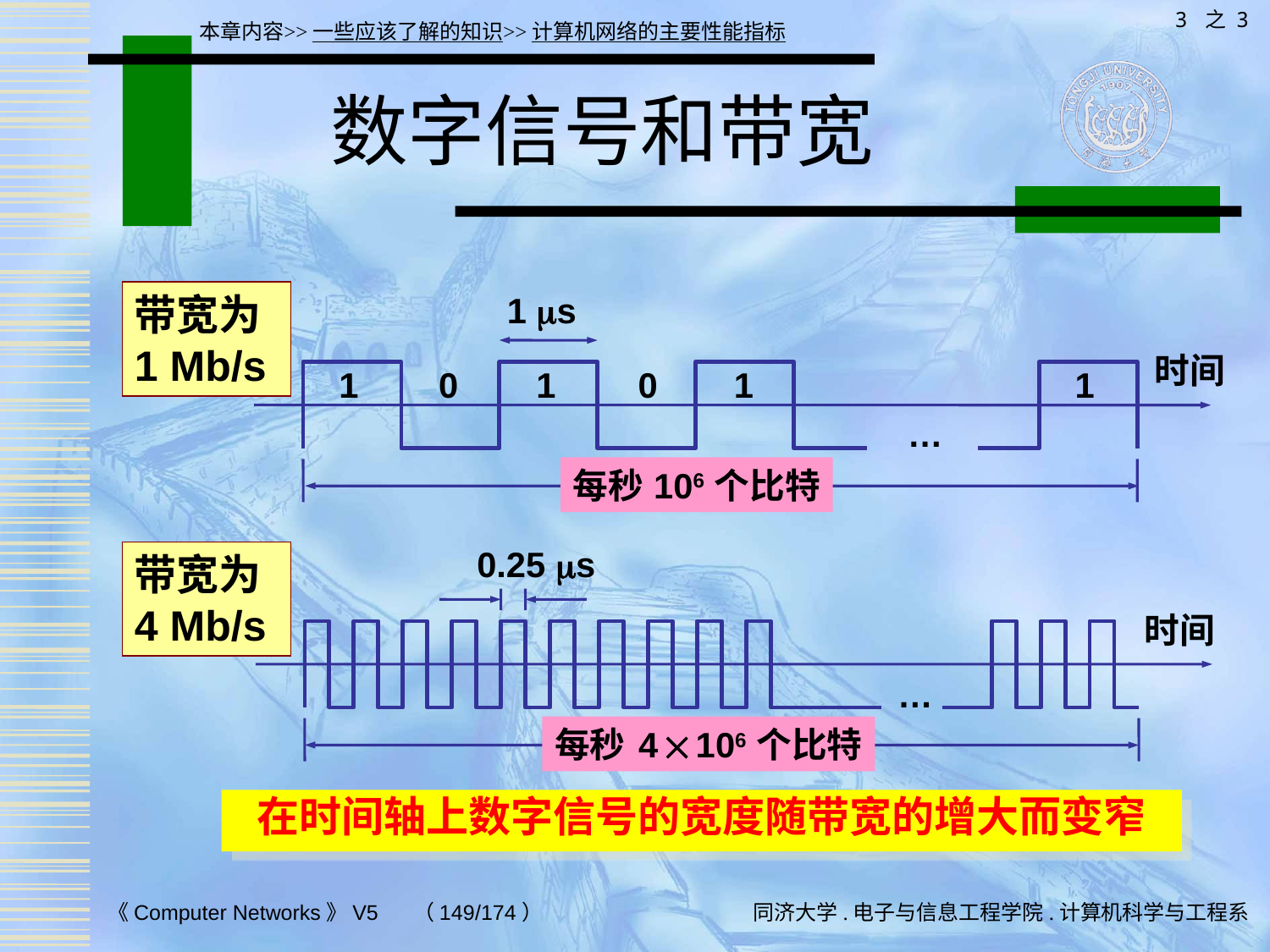

3 之 3
本章内容>>一些应该了解的知识>>计算机网络的主要性能指标
# 数字信号和带宽
带宽为
1 Mb/s
1 μs

时间
1         0        1         0        1                                 1

…
每秒 106 个比特

0.25 μs
带宽为
4 Mb/s

时间

…
每秒 4 × 106 个比特

在时间轴上数字信号的宽度随带宽的增大而变窄